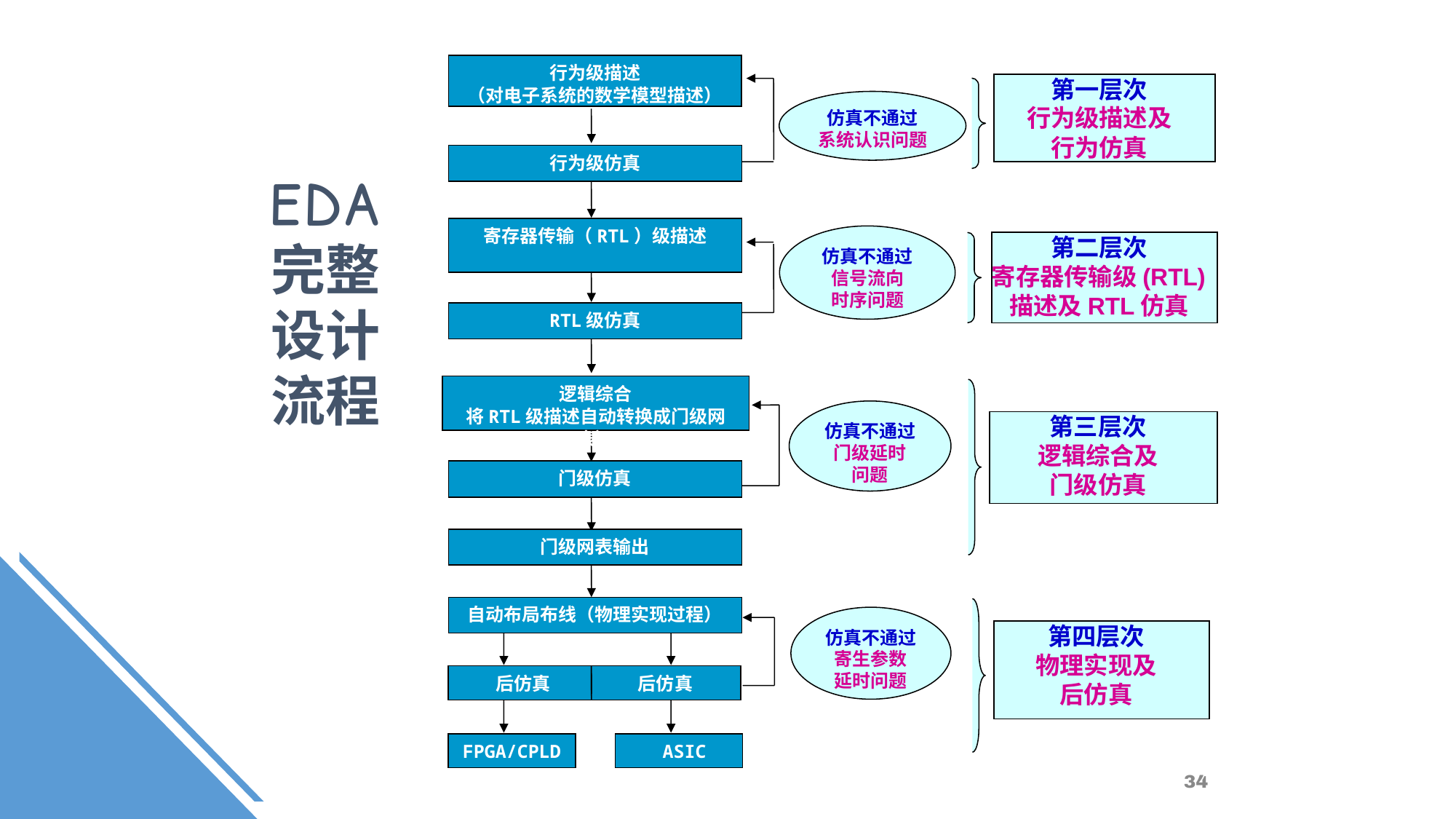

行为级描述
（对电子系统的数学模型描述）
第一层次
行为级描述及
行为仿真

仿真不通过
系统认识问题

行为级仿真

EDA 完整设计流程

寄存器传输（RTL）级描述
仿真不通过
信号流向
时序问题

第二层次
寄存器传输级(RTL)描述及RTL仿真

RTL级仿真

逻辑综合
将RTL级描述自动转换成门级网表）

仿真不通过
门级延时
问题

第三层次
逻辑综合及
门级仿真

门级仿真

门级网表输出

自动布局布线（物理实现过程）

仿真不通过
寄生参数
延时问题

第四层次
物理实现及
后仿真

后仿真                     后仿真

FPGA/CPLD
 ASIC
34